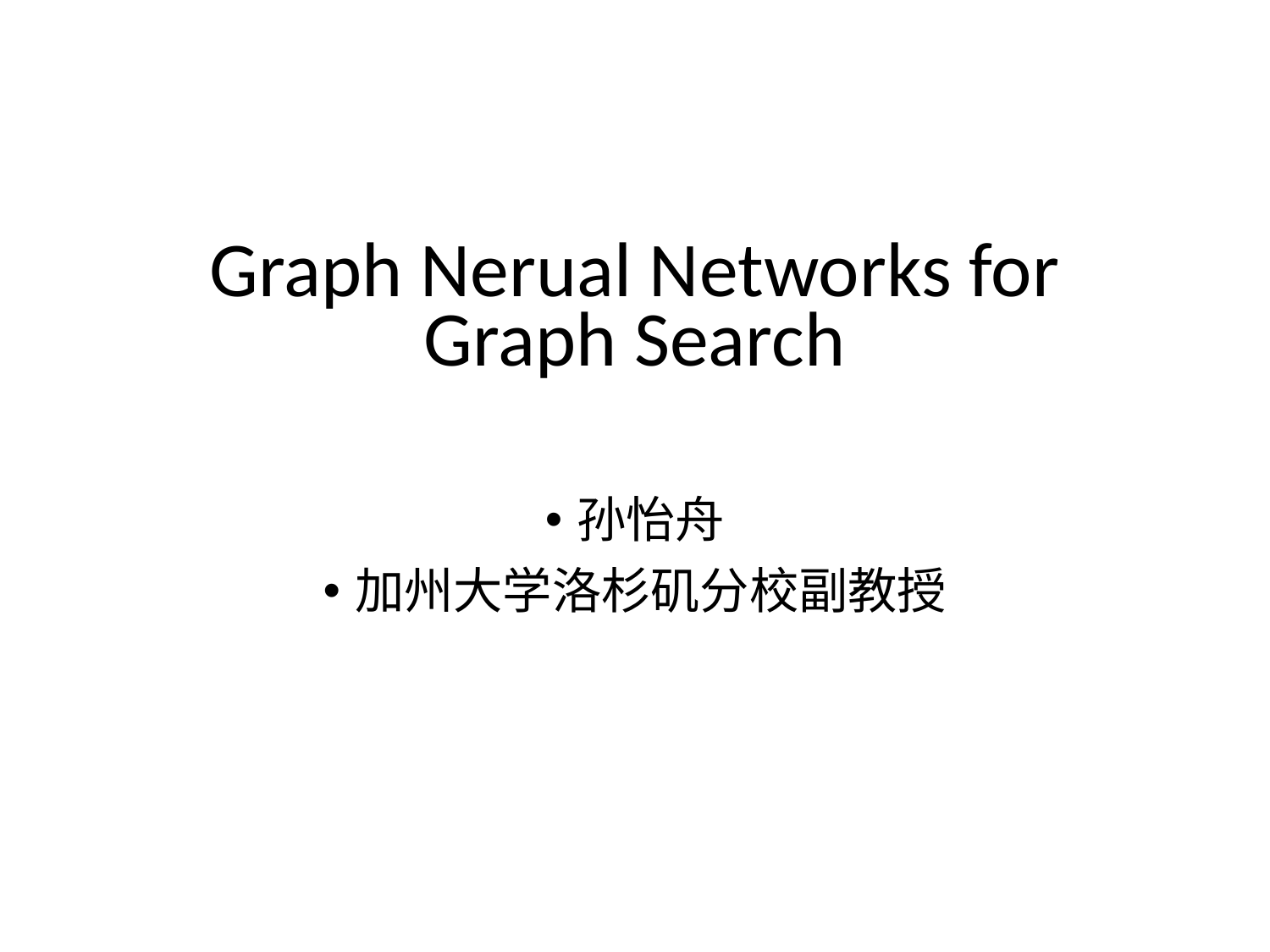

Graph Nerual Networks for Graph Search
孙怡舟
加州大学洛杉矶分校副教授